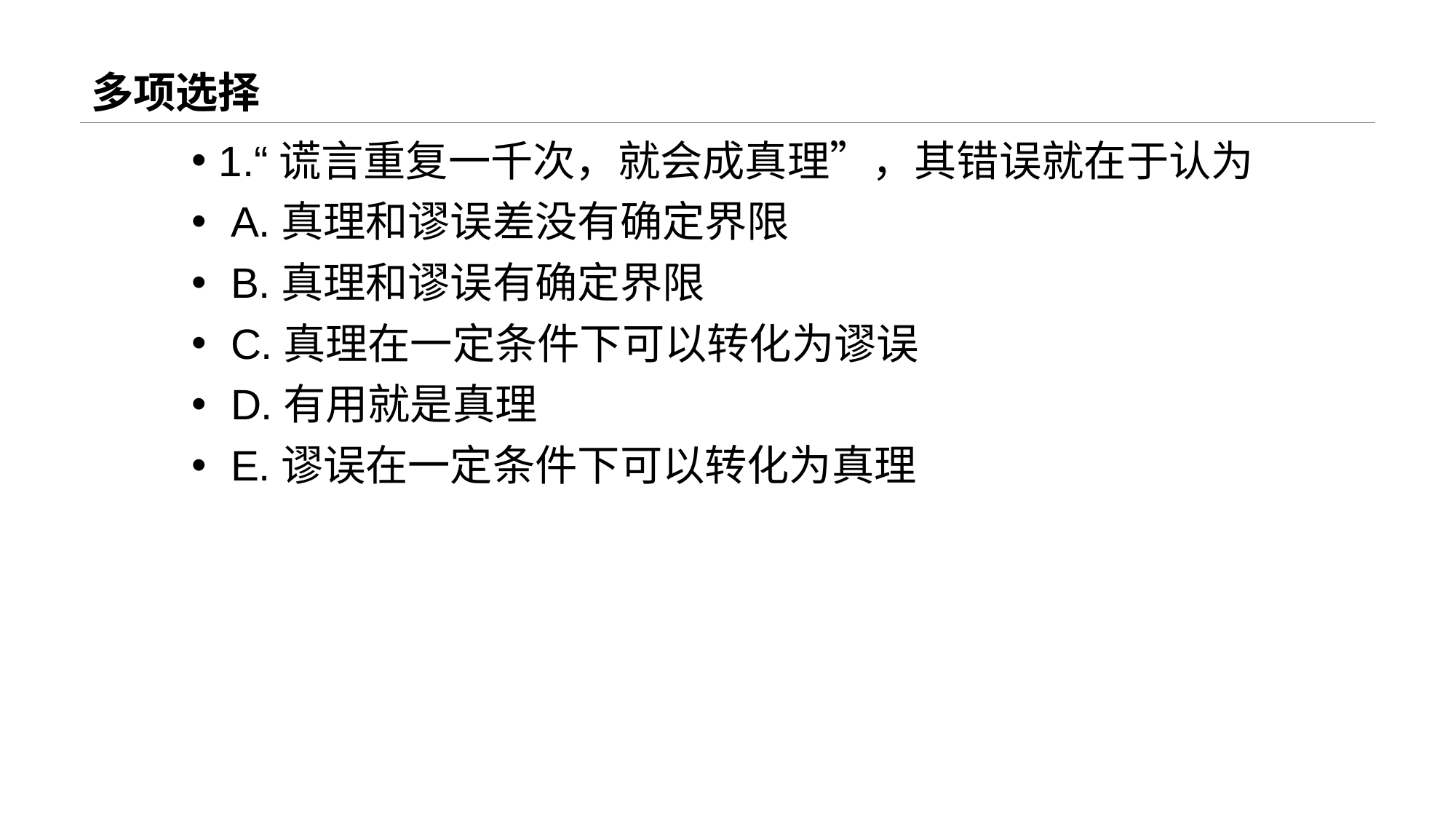

# 多项选择
1.“谎言重复一千次，就会成真理”，其错误就在于认为
 A.真理和谬误差没有确定界限
 B.真理和谬误有确定界限
 C.真理在一定条件下可以转化为谬误
 D.有用就是真理
 E.谬误在一定条件下可以转化为真理